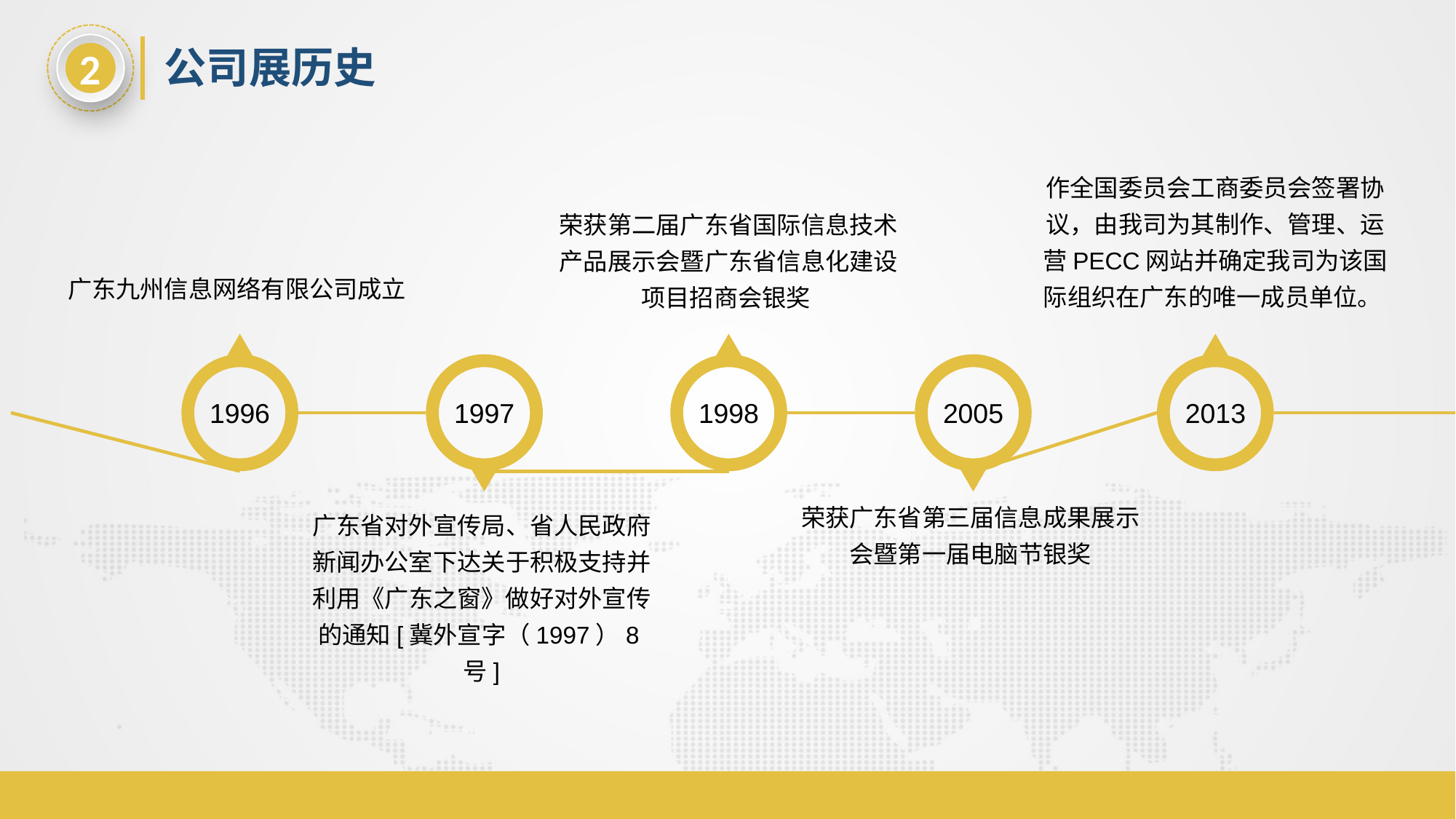

2
公司展历史

作全国委员会工商委员会签署协议，由我司为其制作、管理、运营PECC网站并确定我司为该国际组织在广东的唯一成员单位。
荣获第二届广东省国际信息技术产品展示会暨广东省信息化建设项目招商会银奖
广东九州信息网络有限公司成立

1996

1998

2013

1997

2005
荣获广东省第三届信息成果展示会暨第一届电脑节银奖
广东省对外宣传局、省人民政府新闻办公室下达关于积极支持并利用《广东之窗》做好对外宣传的通知[冀外宣字（1997）8号]